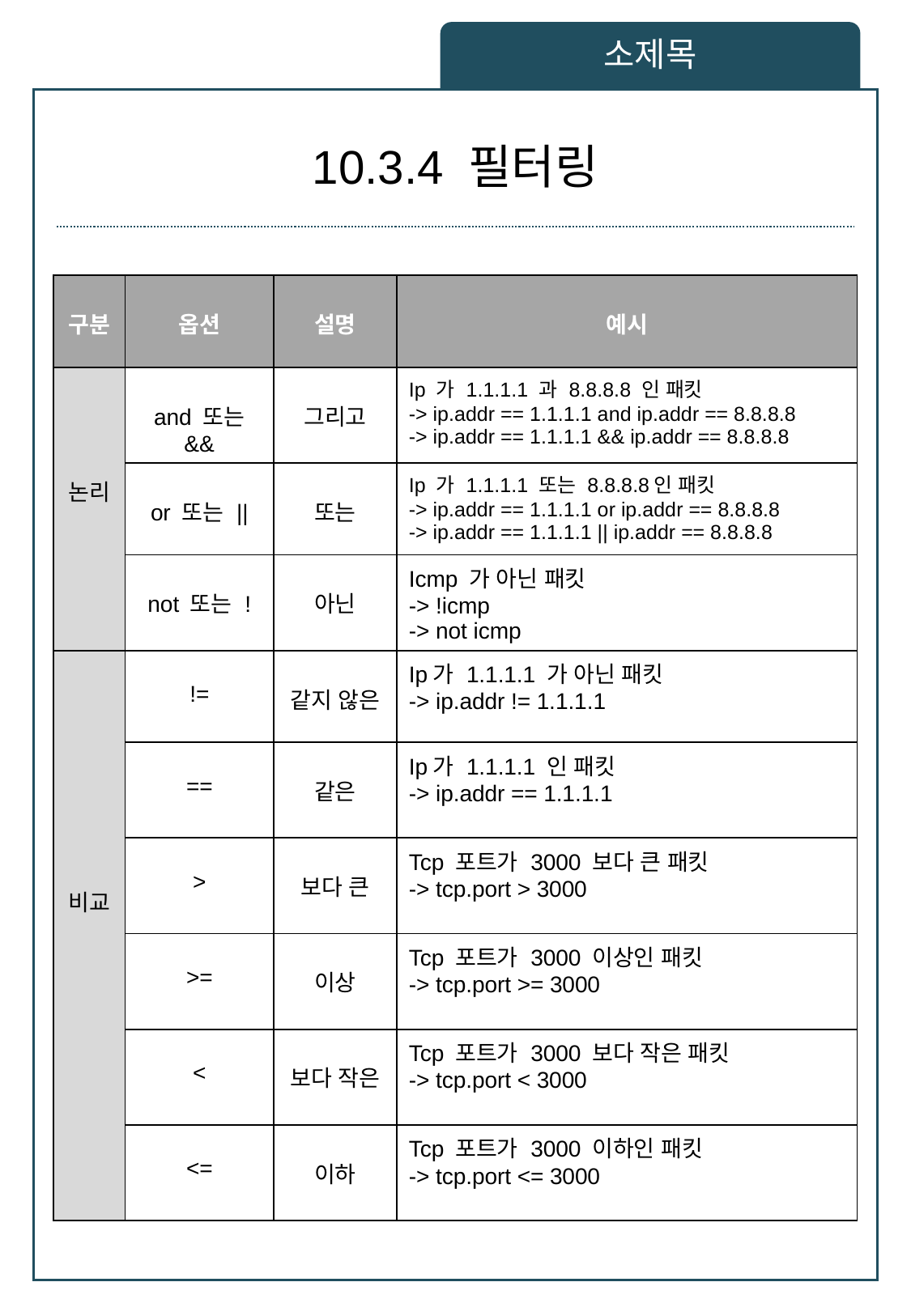

소제목
dddf
# 10.3.4 필터링
| 구분 | 옵션 | 설명 | 예시 |
| --- | --- | --- | --- |
| 논리 | and 또는 && | 그리고 | Ip 가 1.1.1.1 과 8.8.8.8 인 패킷 -> ip.addr == 1.1.1.1 and ip.addr == 8.8.8.8 -> ip.addr == 1.1.1.1 && ip.addr == 8.8.8.8 |
|  | or 또는 || | 또는 | Ip 가 1.1.1.1 또는 8.8.8.8인 패킷 -> ip.addr == 1.1.1.1 or ip.addr == 8.8.8.8 -> ip.addr == 1.1.1.1 || ip.addr == 8.8.8.8 |
|  | not 또는 ! | 아닌 | Icmp 가 아닌 패킷 -> !icmp -> not icmp |
| 비교 | != | 같지 않은 | Ip가 1.1.1.1 가 아닌 패킷 -> ip.addr != 1.1.1.1 |
|  | == | 같은 | Ip가 1.1.1.1 인 패킷 -> ip.addr == 1.1.1.1 |
|  | > | 보다 큰 | Tcp 포트가 3000 보다 큰 패킷 -> tcp.port > 3000 |
|  | >= | 이상 | Tcp 포트가 3000 이상인 패킷 -> tcp.port >= 3000 |
|  | < | 보다 작은 | Tcp 포트가 3000 보다 작은 패킷 -> tcp.port < 3000 |
|  | <= | 이하 | Tcp 포트가 3000 이하인 패킷 -> tcp.port <= 3000 |